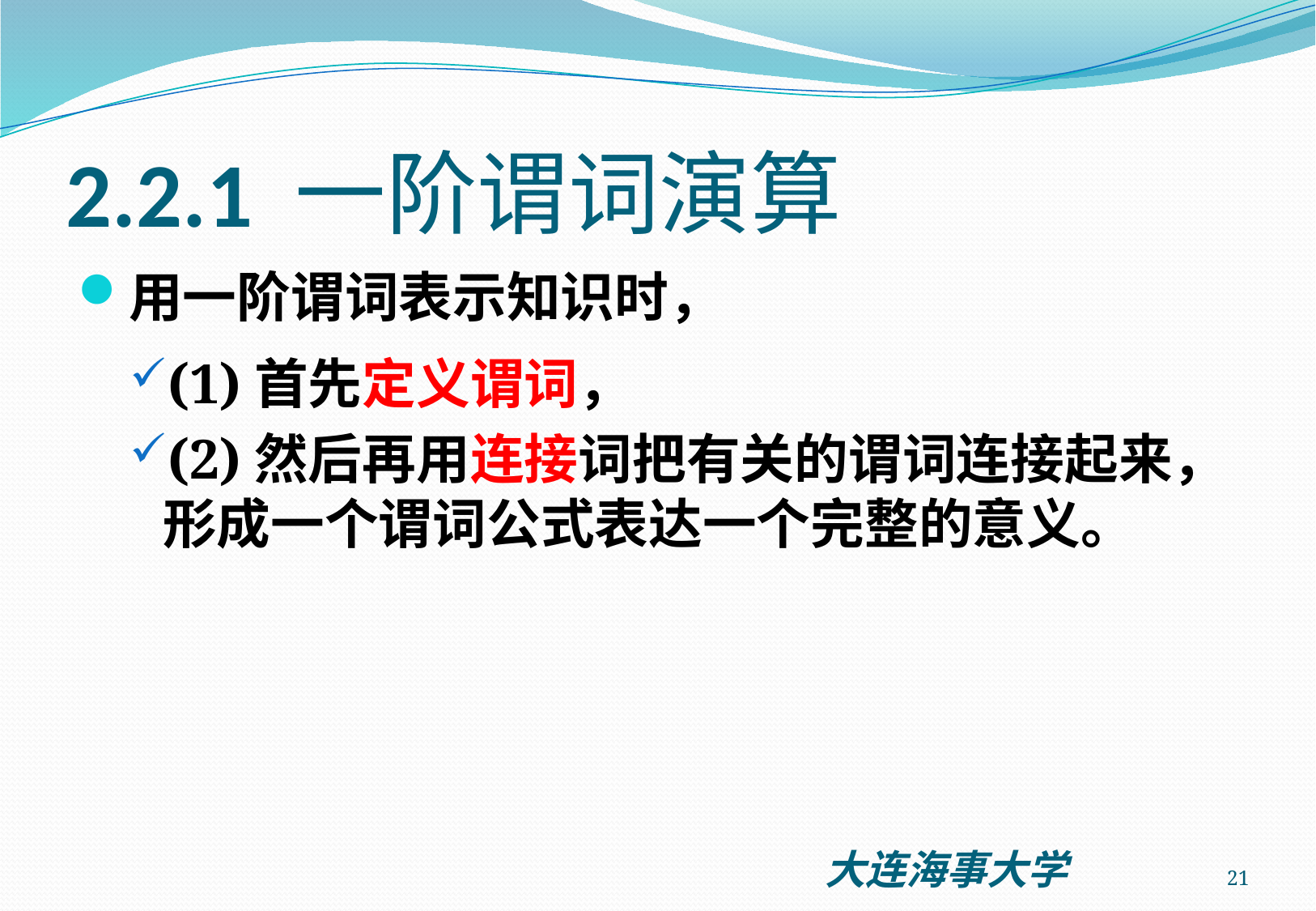

# 2.2.1 一阶谓词演算
用一阶谓词表示知识时，
(1)首先定义谓词，
(2)然后再用连接词把有关的谓词连接起来，形成一个谓词公式表达一个完整的意义。
21